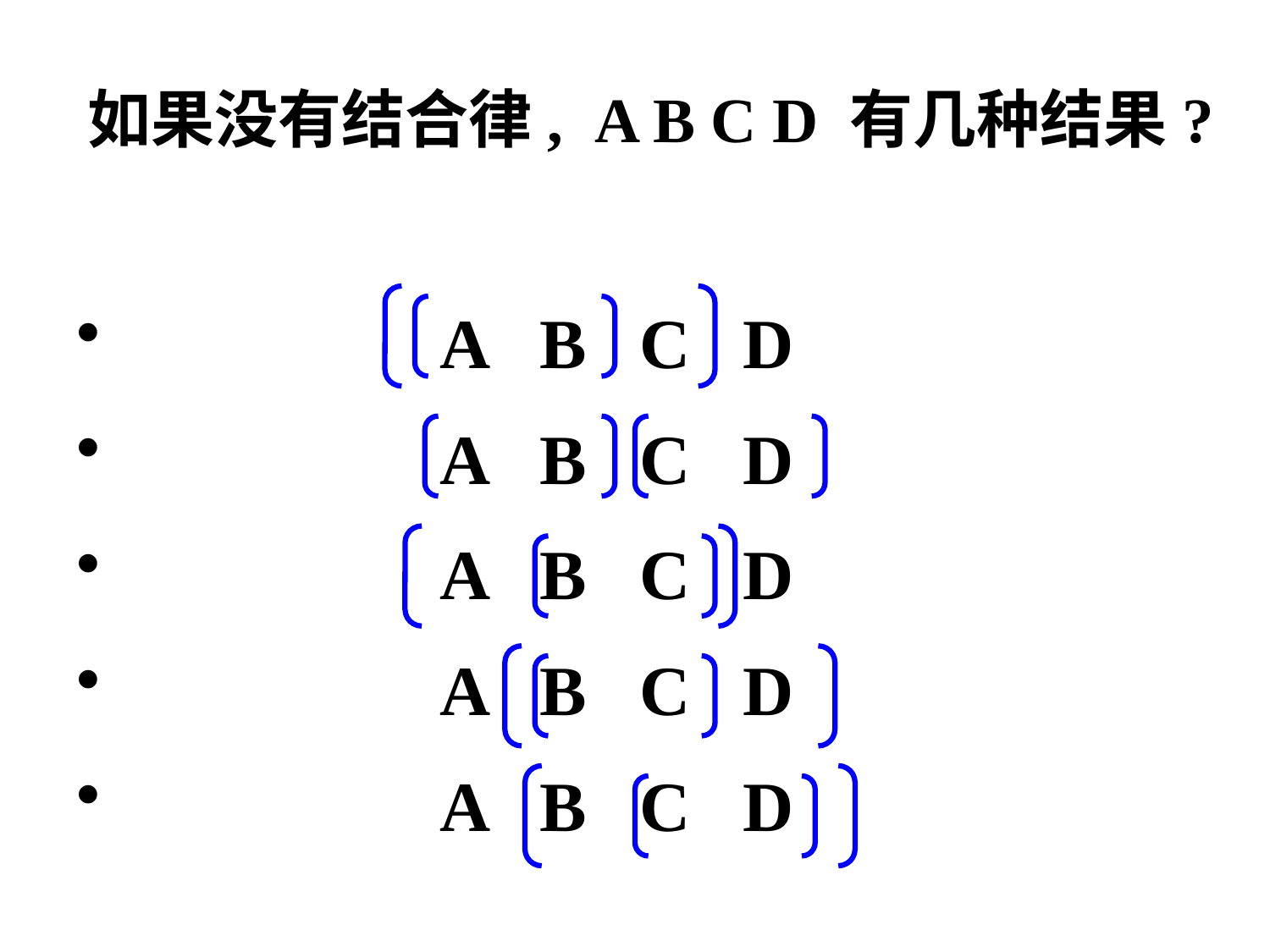

# 如果没有结合律,  A B C D 有几种结果?
                  A   B   C   D
                  A   B   C   D
                  A   B   C   D
                  A   B   C   D
                  A   B   C   D